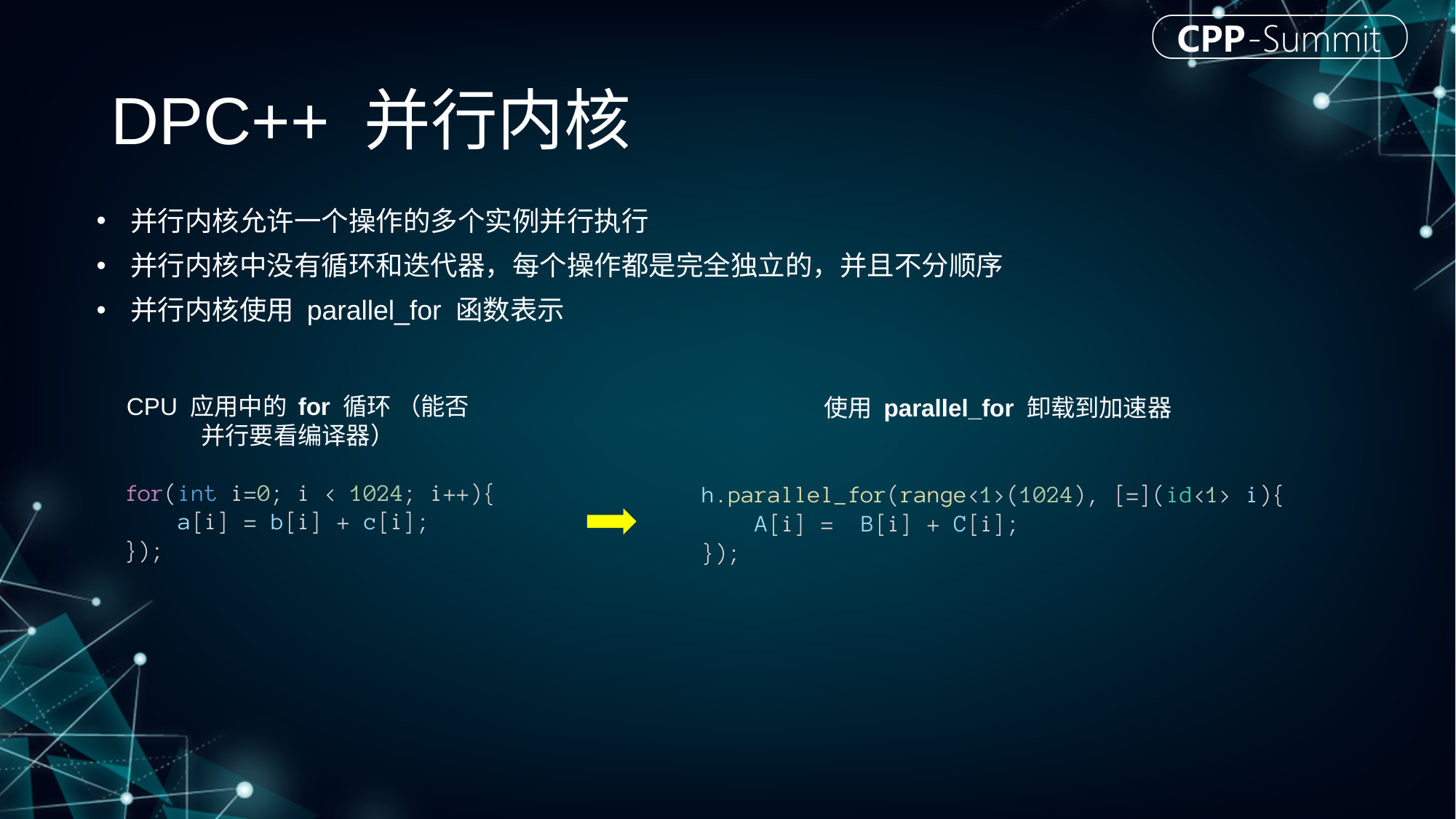

# DPC++ 并行内核
并行内核允许一个操作的多个实例并行执行
并行内核中没有循环和迭代器，每个操作都是完全独立的，并且不分顺序
并行内核使用 parallel_for 函数表示

CPU 应用中的 for 循环 （能否并行要看编译器）
使用 parallel_for 卸载到加速器
h.parallel_for(range<1>(1024), [=](id<1> i){
    A[i] =  B[i] + C[i];
});

for(int i=0; i < 1024; i++){
    a[i] = b[i] + c[i];
});